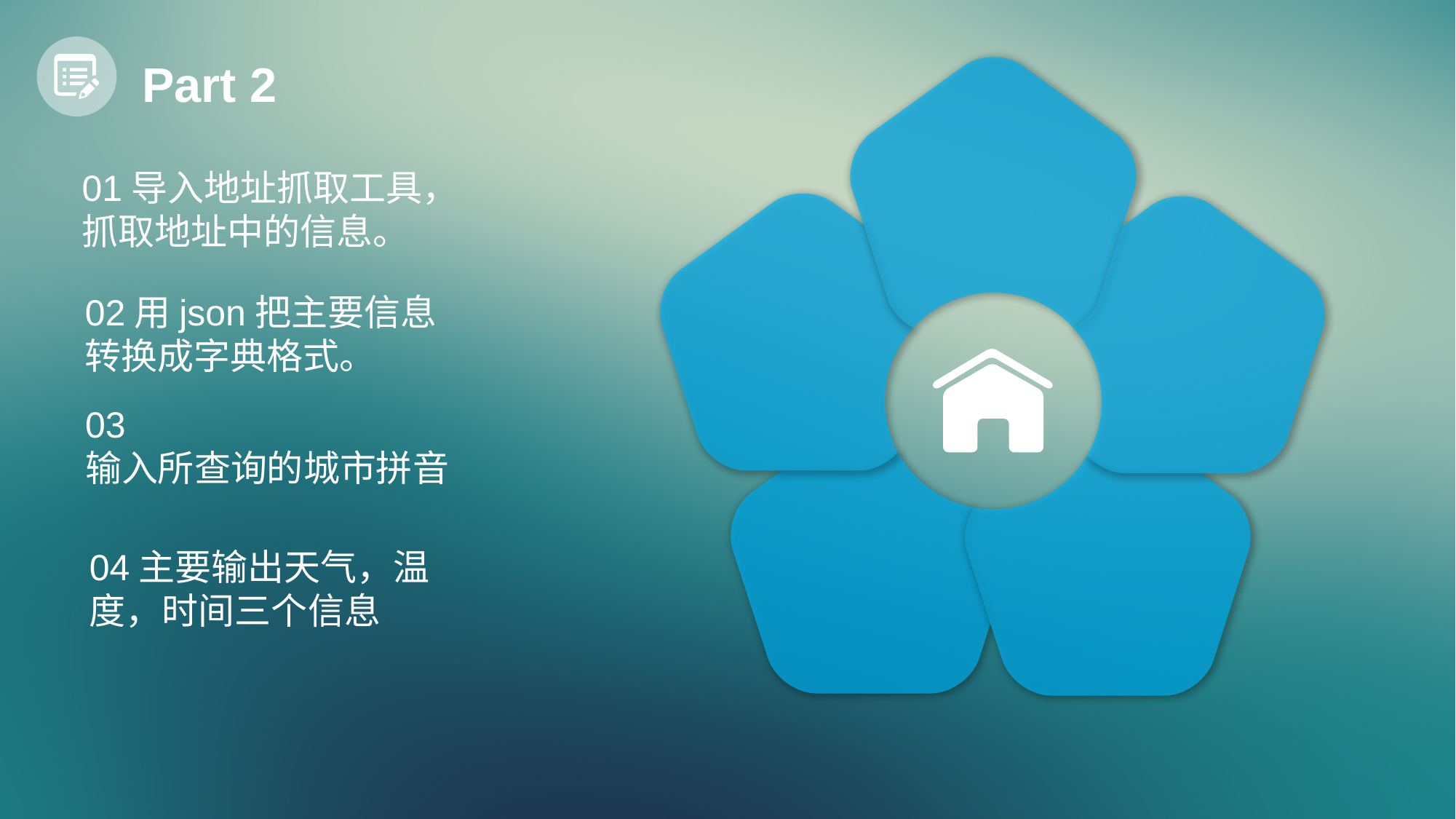

Part 2

01导入地址抓取工具，
抓取地址中的信息。
02用json把主要信息转换成字典格式。

03
输入所查询的城市拼音
04主要输出天气，温度，时间三个信息